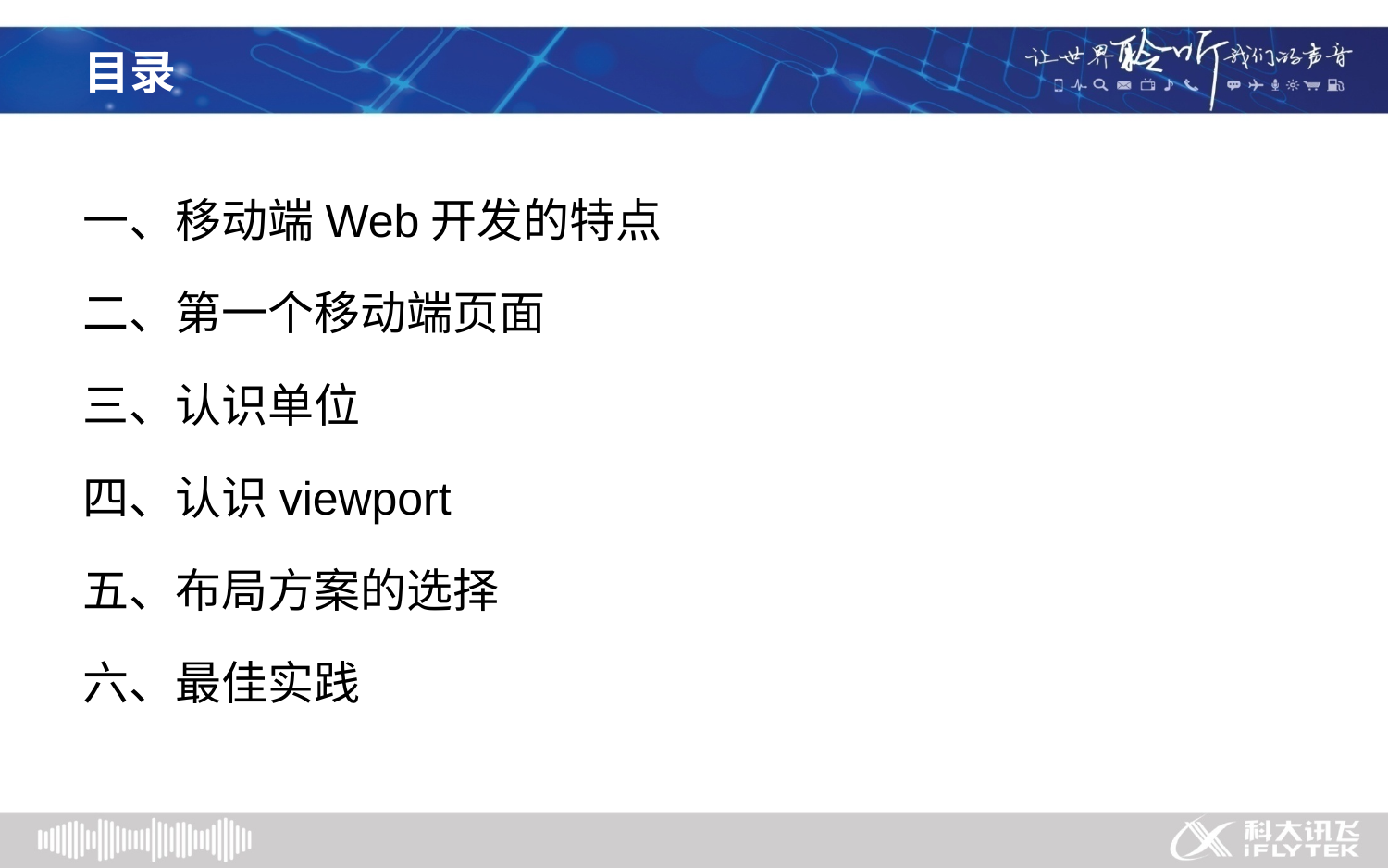

# 目录
一、移动端Web开发的特点
二、第一个移动端页面
三、认识单位
四、认识viewport
五、布局方案的选择
六、最佳实践